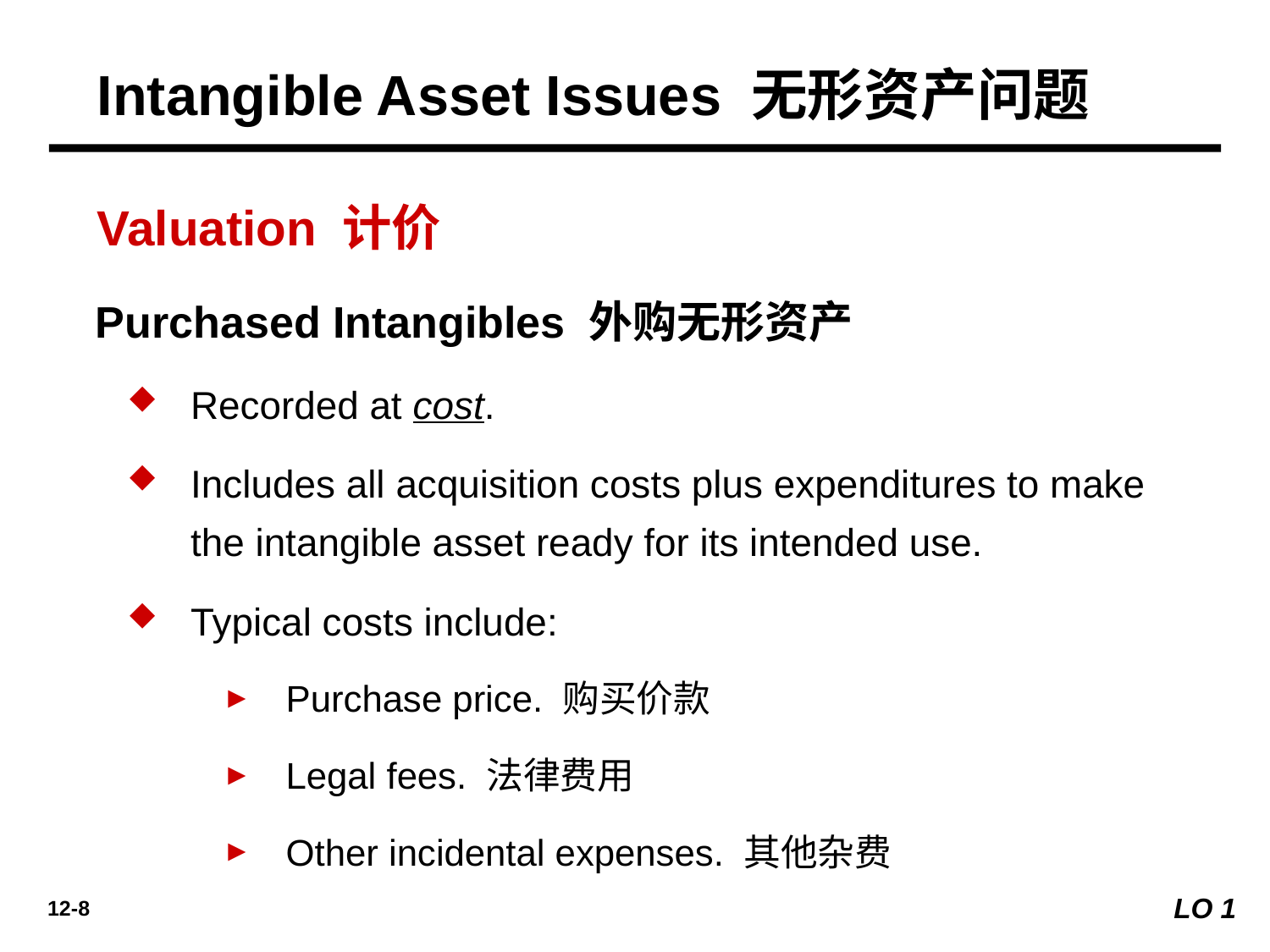

Intangible Asset Issues 无形资产问题

Valuation 计价
Purchased Intangibles 外购无形资产
Recorded at cost.
Includes all acquisition costs plus expenditures to make the intangible asset ready for its intended use.
Typical costs include:
Purchase price. 购买价款
Legal fees. 法律费用
Other incidental expenses. 其他杂费
LO 1